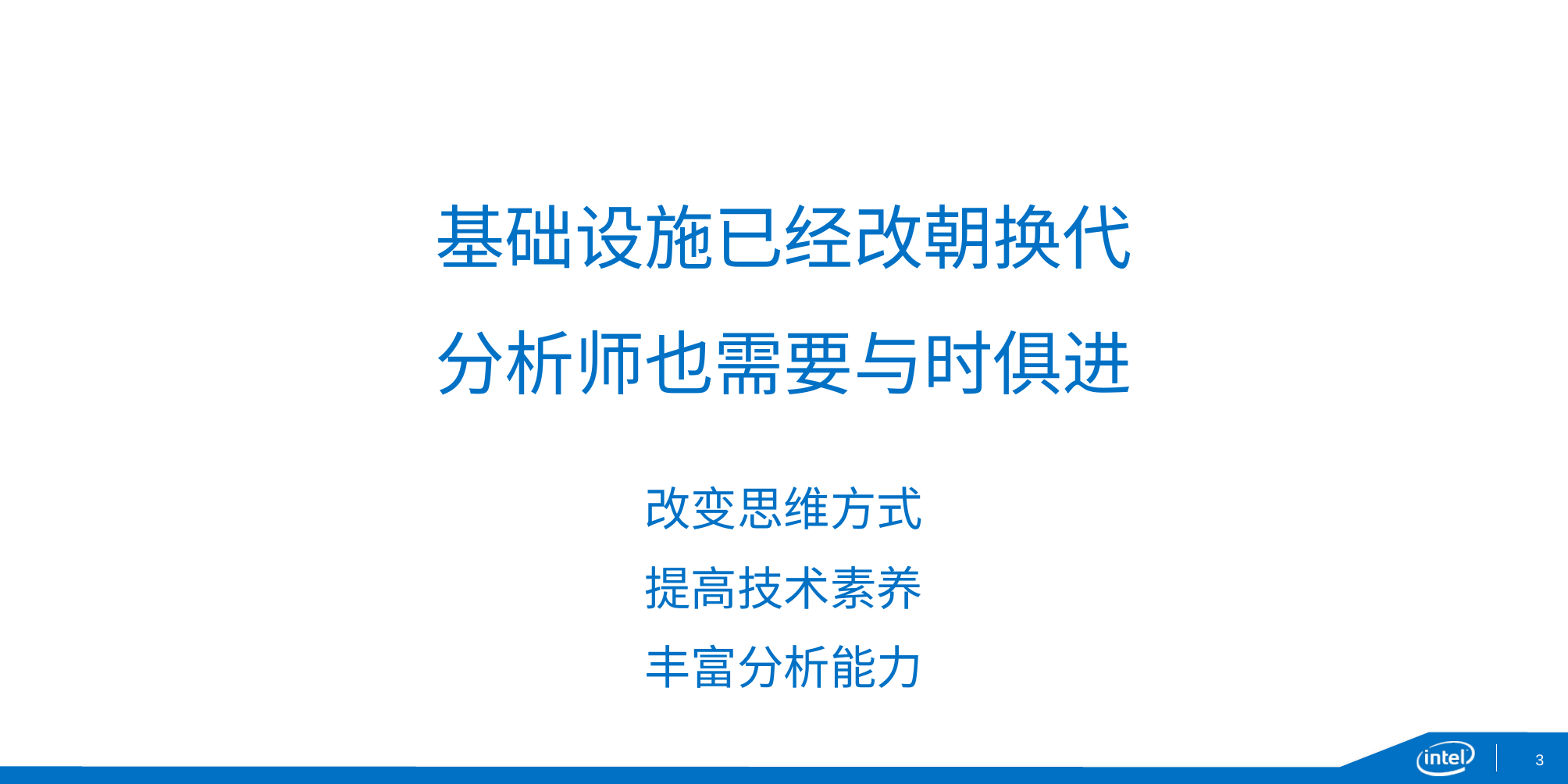

# 基础设施已经改朝换代 分析师也需要与时俱进
改变思维方式
提高技术素养
丰富分析能力
3